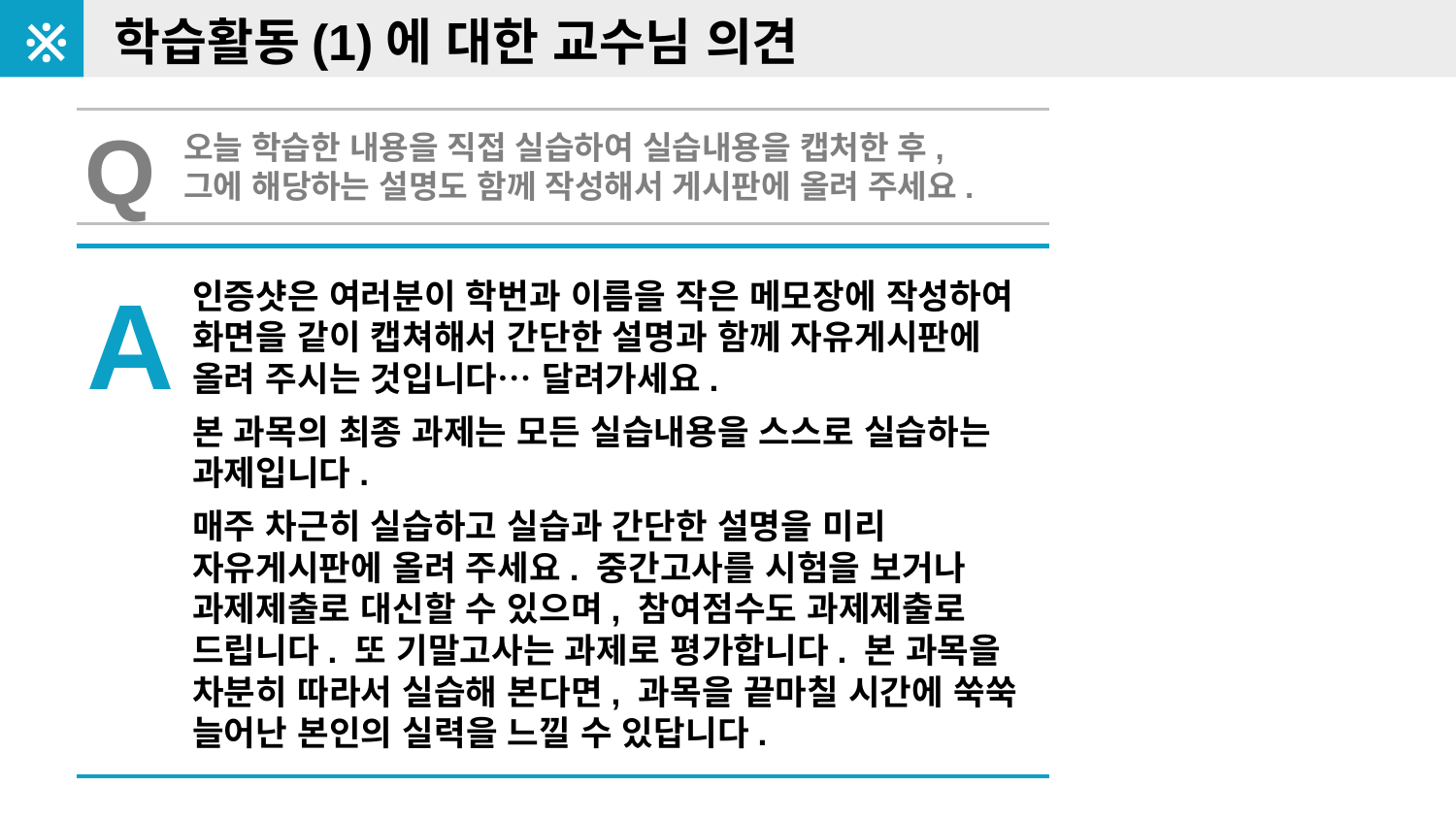

※
학습활동(1)에 대한 교수님 의견
Q
오늘 학습한 내용을 직접 실습하여 실습내용을 캡처한 후,
그에 해당하는 설명도 함께 작성해서 게시판에 올려 주세요.
A
인증샷은 여러분이 학번과 이름을 작은 메모장에 작성하여 화면을 같이 캡쳐해서 간단한 설명과 함께 자유게시판에 올려 주시는 것입니다… 달려가세요.
본 과목의 최종 과제는 모든 실습내용을 스스로 실습하는 과제입니다.
매주 차근히 실습하고 실습과 간단한 설명을 미리 자유게시판에 올려 주세요. 중간고사를 시험을 보거나 과제제출로 대신할 수 있으며, 참여점수도 과제제출로 드립니다. 또 기말고사는 과제로 평가합니다. 본 과목을 차분히 따라서 실습해 본다면, 과목을 끝마칠 시간에 쑥쑥 늘어난 본인의 실력을 느낄 수 있답니다.